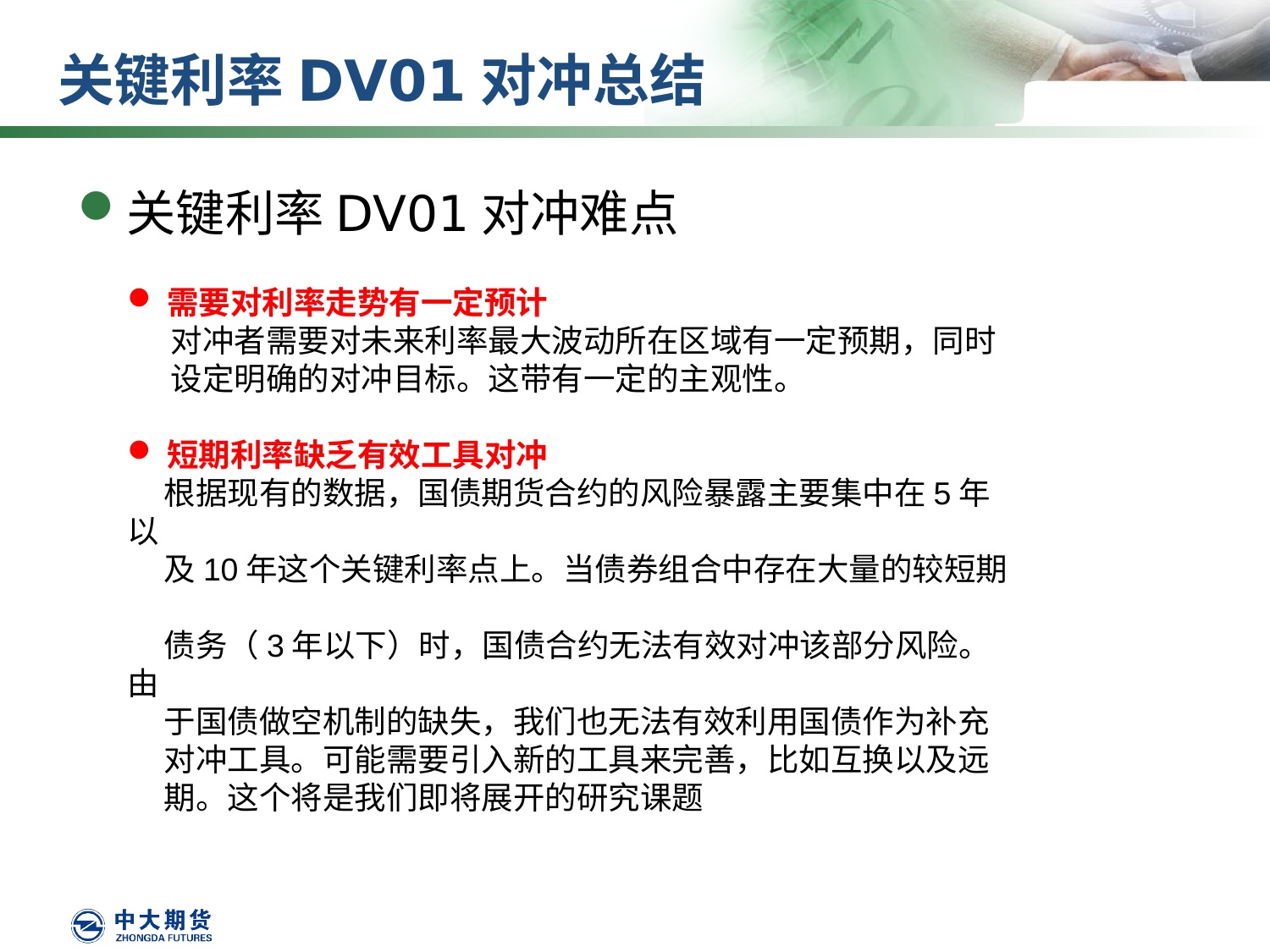

# 关键利率DV01对冲总结
关键利率DV01对冲难点
需要对利率走势有一定预计
     对冲者需要对未来利率最大波动所在区域有一定预期，同时
     设定明确的对冲目标。这带有一定的主观性。

短期利率缺乏有效工具对冲
    根据现有的数据，国债期货合约的风险暴露主要集中在5年以
    及10年这个关键利率点上。当债券组合中存在大量的较短期
    债务（3年以下）时，国债合约无法有效对冲该部分风险。由
    于国债做空机制的缺失，我们也无法有效利用国债作为补充
    对冲工具。可能需要引入新的工具来完善，比如互换以及远
    期。这个将是我们即将展开的研究课题